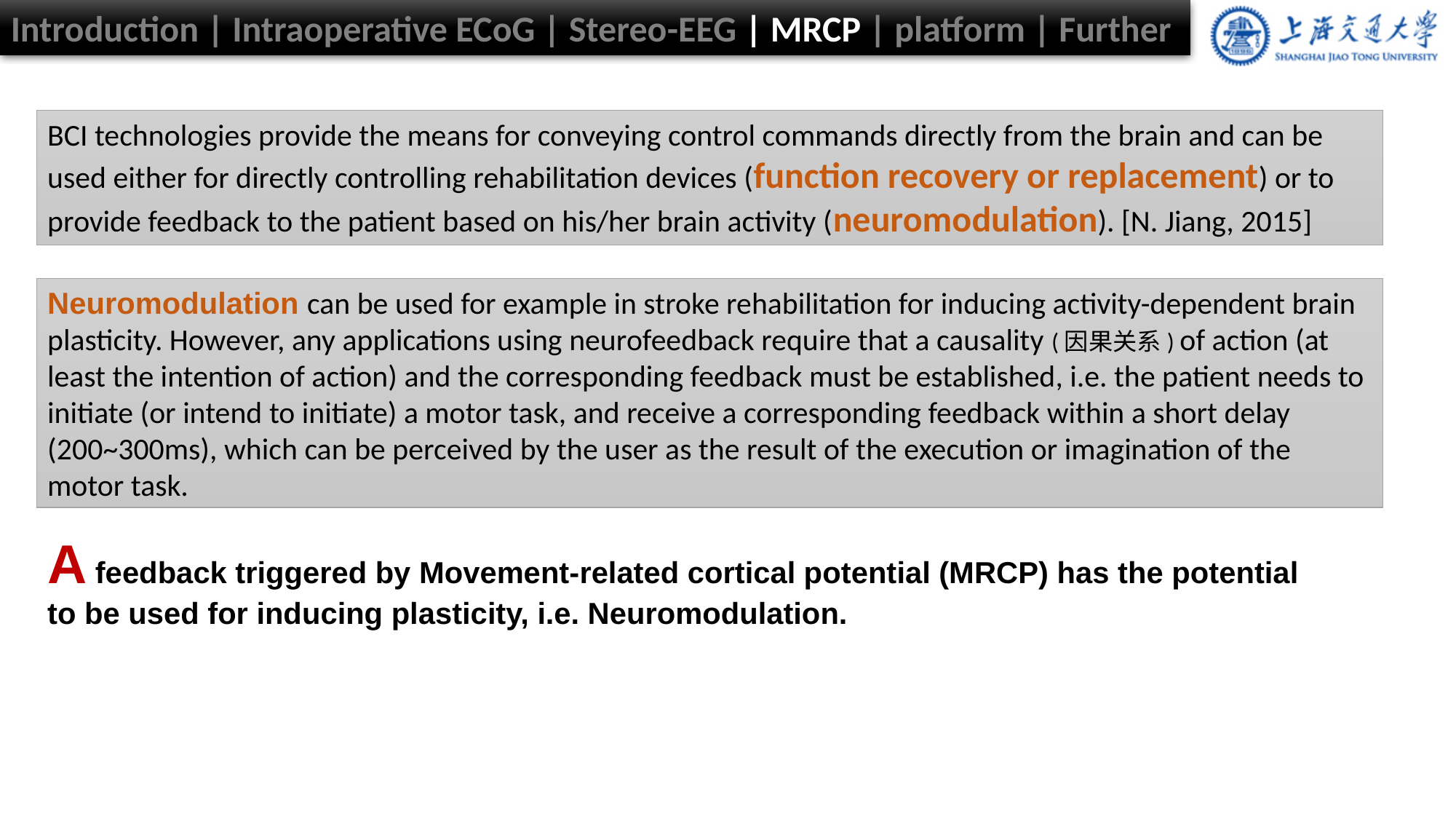

Introduction | Intraoperative ECoG | Stereo-EEG | MRCP | platform | Further

BCI technologies provide the means for conveying control commands directly from the brain and can be used either for directly controlling rehabilitation devices (function recovery or replacement) or to provide feedback to the patient based on his/her brain activity (neuromodulation). [N. Jiang, 2015]
Neuromodulation can be used for example in stroke rehabilitation for inducing activity-dependent brain plasticity. However, any applications using neurofeedback require that a causality (因果关系) of action (at least the intention of action) and the corresponding feedback must be established, i.e. the patient needs to initiate (or intend to initiate) a motor task, and receive a corresponding feedback within a short delay (200~300ms), which can be perceived by the user as the result of the execution or imagination of the motor task.
A feedback triggered by Movement-related cortical potential (MRCP) has the potential to be used for inducing plasticity, i.e. Neuromodulation.